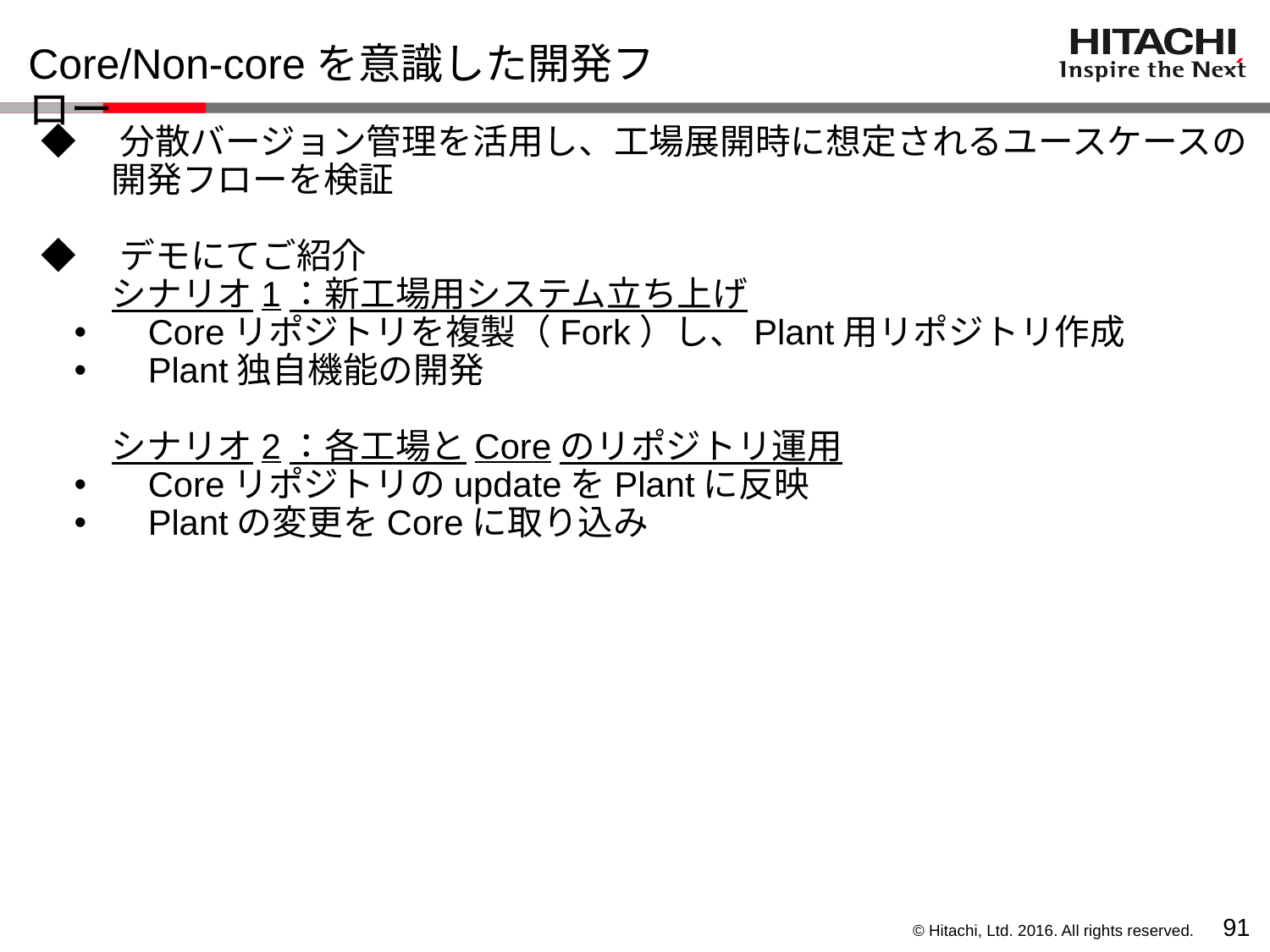

# Core/Non-coreを意識した開発フロー
◆　分散バージョン管理を活用し、工場展開時に想定されるユースケースの
　　開発フローを検証

◆　デモにてご紹介
　　シナリオ1：新工場用システム立ち上げ
　Coreリポジトリを複製（Fork）し、Plant用リポジトリ作成
　Plant独自機能の開発

　　シナリオ2：各工場とCoreのリポジトリ運用
　CoreリポジトリのupdateをPlantに反映
　Plantの変更をCoreに取り込み
91